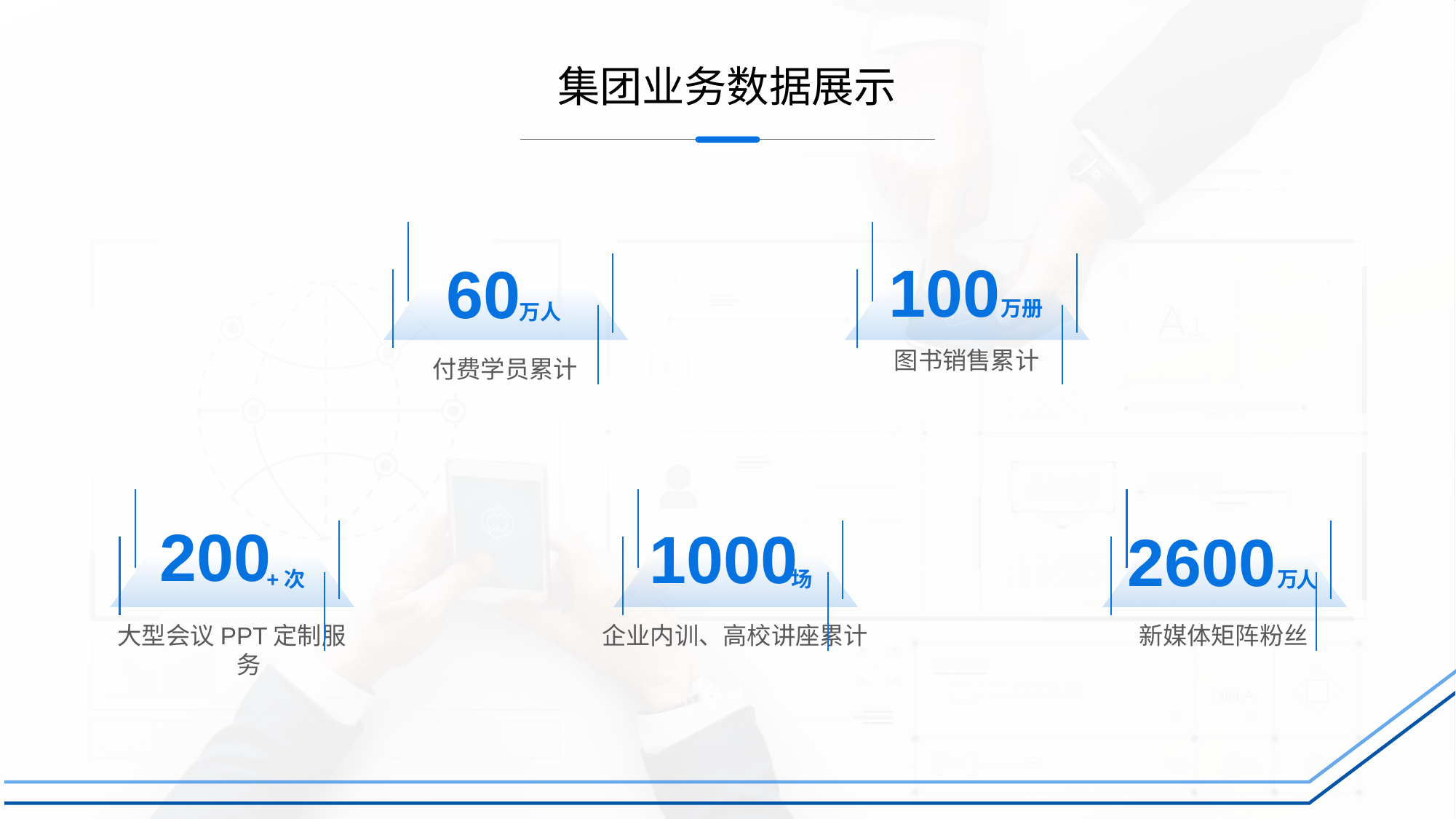

集团业务数据展示
100
万册
60
万人

图书销售累计
付费学员累计
200
+次
1000
场
2600
万
人

大型会议PPT定制服务
企业内训、高校讲座累计
新媒体矩阵粉丝